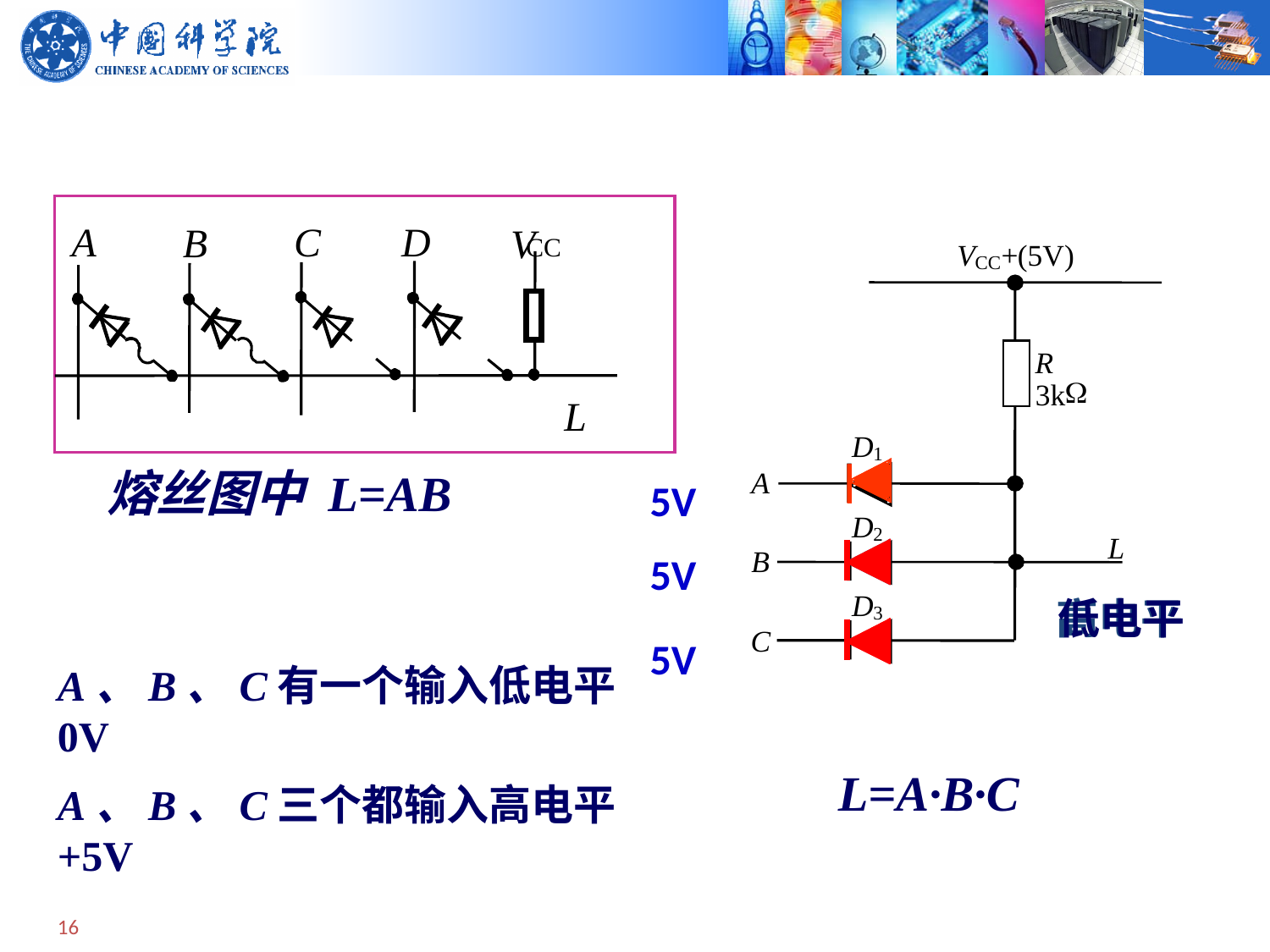

A

C

D

B

V

CC

L

V
+
(5V)

CC

R

Ω
3k

D

1

A

D

2
L

B

D

3

C

A

C

D

B

V

CC

L

熔丝图中 L=AB
5V
0V
5V

5V
5V
5V
高电平
低电平
A、B、C有一个输入低电平0V
L=A·B·C
A、B、C三个都输入高电平+5V